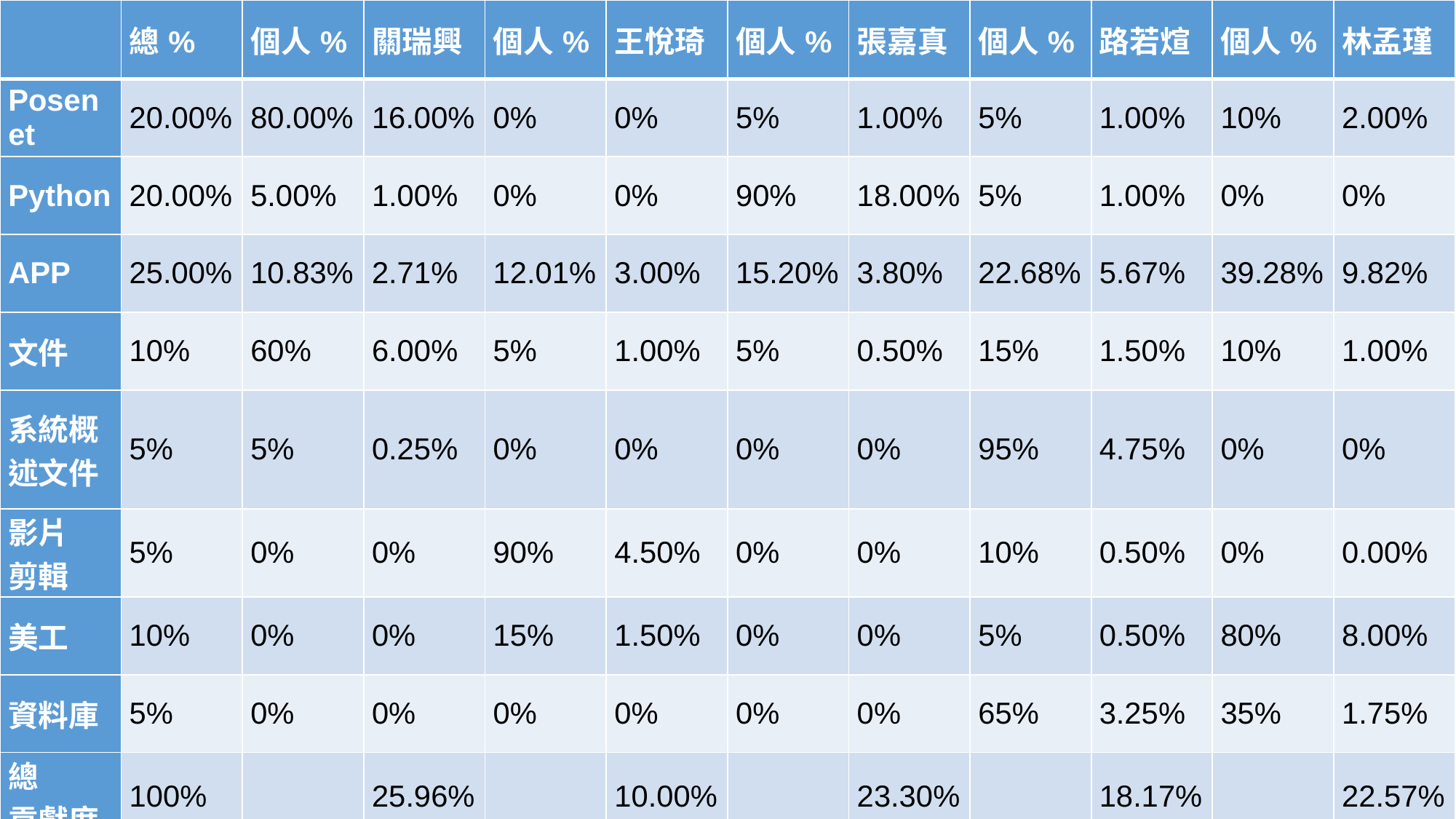

|  | 總% | 個人% | 關瑞興 | 個人% | 王悅琦 | 個人% | 張嘉真 | 個人% | 路若煊 | 個人% | 林孟瑾 |
| --- | --- | --- | --- | --- | --- | --- | --- | --- | --- | --- | --- |
| Posenet | 20.00% | 80.00% | 16.00% | 0% | 0% | 5% | 1.00% | 5% | 1.00% | 10% | 2.00% |
| Python | 20.00% | 5.00% | 1.00% | 0% | 0% | 90% | 18.00% | 5% | 1.00% | 0% | 0% |
| APP | 25.00% | 10.83% | 2.71% | 12.01% | 3.00% | 15.20% | 3.80% | 22.68% | 5.67% | 39.28% | 9.82% |
| 文件 | 10% | 60% | 6.00% | 5% | 1.00% | 5% | 0.50% | 15% | 1.50% | 10% | 1.00% |
| 系統概述文件 | 5% | 5% | 0.25% | 0% | 0% | 0% | 0% | 95% | 4.75% | 0% | 0% |
| 影片 剪輯 | 5% | 0% | 0% | 90% | 4.50% | 0% | 0% | 10% | 0.50% | 0% | 0.00% |
| 美工 | 10% | 0% | 0% | 15% | 1.50% | 0% | 0% | 5% | 0.50% | 80% | 8.00% |
| 資料庫 | 5% | 0% | 0% | 0% | 0% | 0% | 0% | 65% | 3.25% | 35% | 1.75% |
| 總 貢獻度 | 100% |  | 25.96% |  | 10.00% |  | 23.30% |  | 18.17% |  | 22.57% |
#